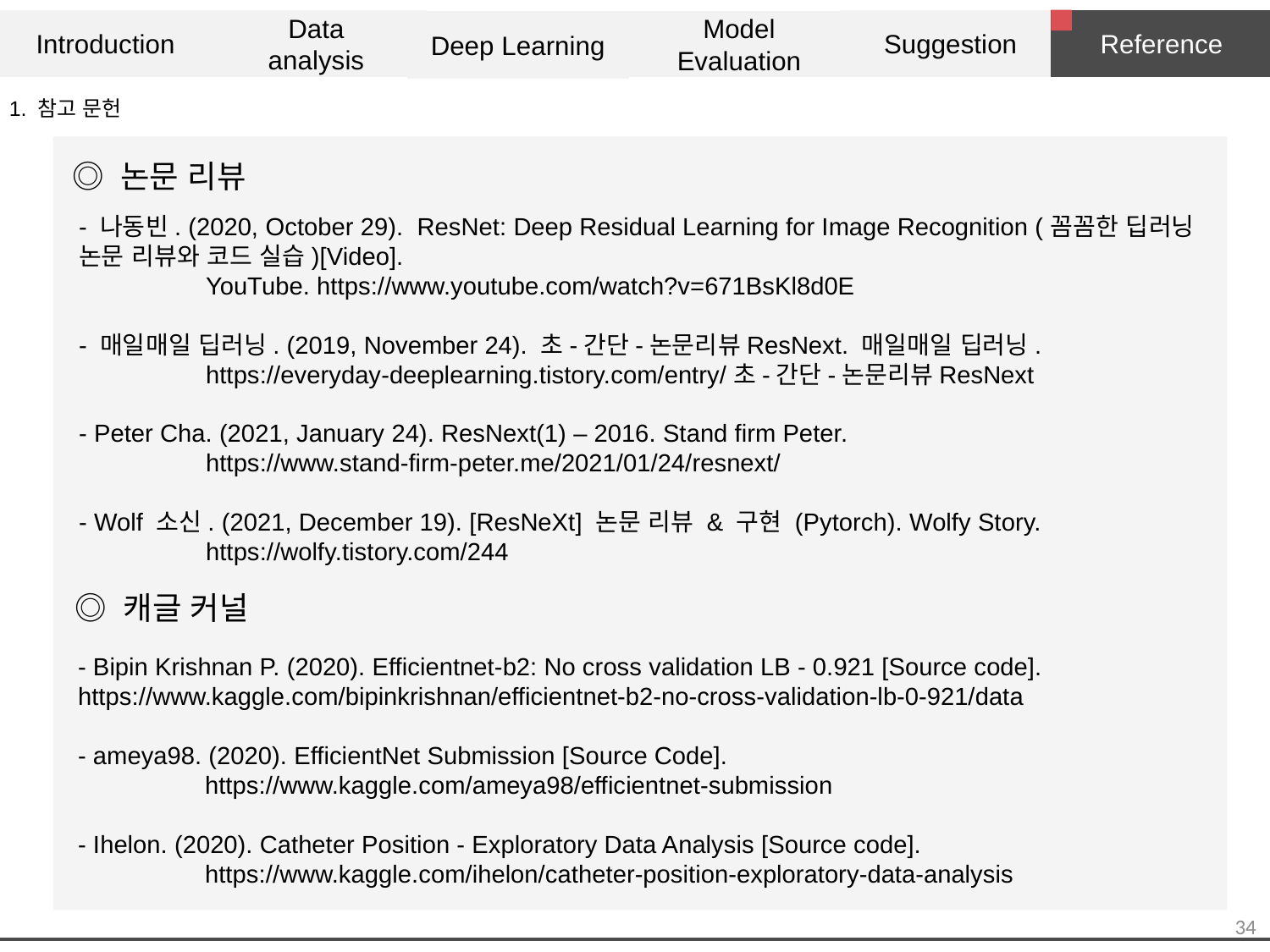

Introduction
Data
analysis
Suggestion
Reference
Model Evaluation
Deep Learning
1. 참고 문헌

◎ 논문 리뷰
- 나동빈. (2020, October 29).  ResNet: Deep Residual Learning for Image Recognition (꼼꼼한 딥러닝 논문 리뷰와 코드 실습)[Video].
   	YouTube. https://www.youtube.com/watch?v=671BsKl8d0E

- 매일매일 딥러닝. (2019, November 24). 초-간단-논문리뷰ResNext. 매일매일 딥러닝.
	https://everyday-deeplearning.tistory.com/entry/초-간단-논문리뷰ResNext

- Peter Cha. (2021, January 24). ResNext(1) – 2016. Stand firm Peter.
  	https://www.stand-firm-peter.me/2021/01/24/resnext/

- Wolf 소신. (2021, December 19). [ResNeXt] 논문 리뷰 & 구현 (Pytorch). Wolfy Story.
  	https://wolfy.tistory.com/244
◎ 캐글 커널
- Bipin Krishnan P. (2020). Efficientnet-b2: No cross validation LB - 0.921 [Source code]. ∙	https://www.kaggle.com/bipinkrishnan/efficientnet-b2-no-cross-validation-lb-0-921/data

- ameya98. (2020). EfficientNet Submission [Source Code].
  	https://www.kaggle.com/ameya98/efficientnet-submission

- Ihelon. (2020). Catheter Position - Exploratory Data Analysis [Source code]. ∙  ∙
	https://www.kaggle.com/ihelon/catheter-position-exploratory-data-analysis
34